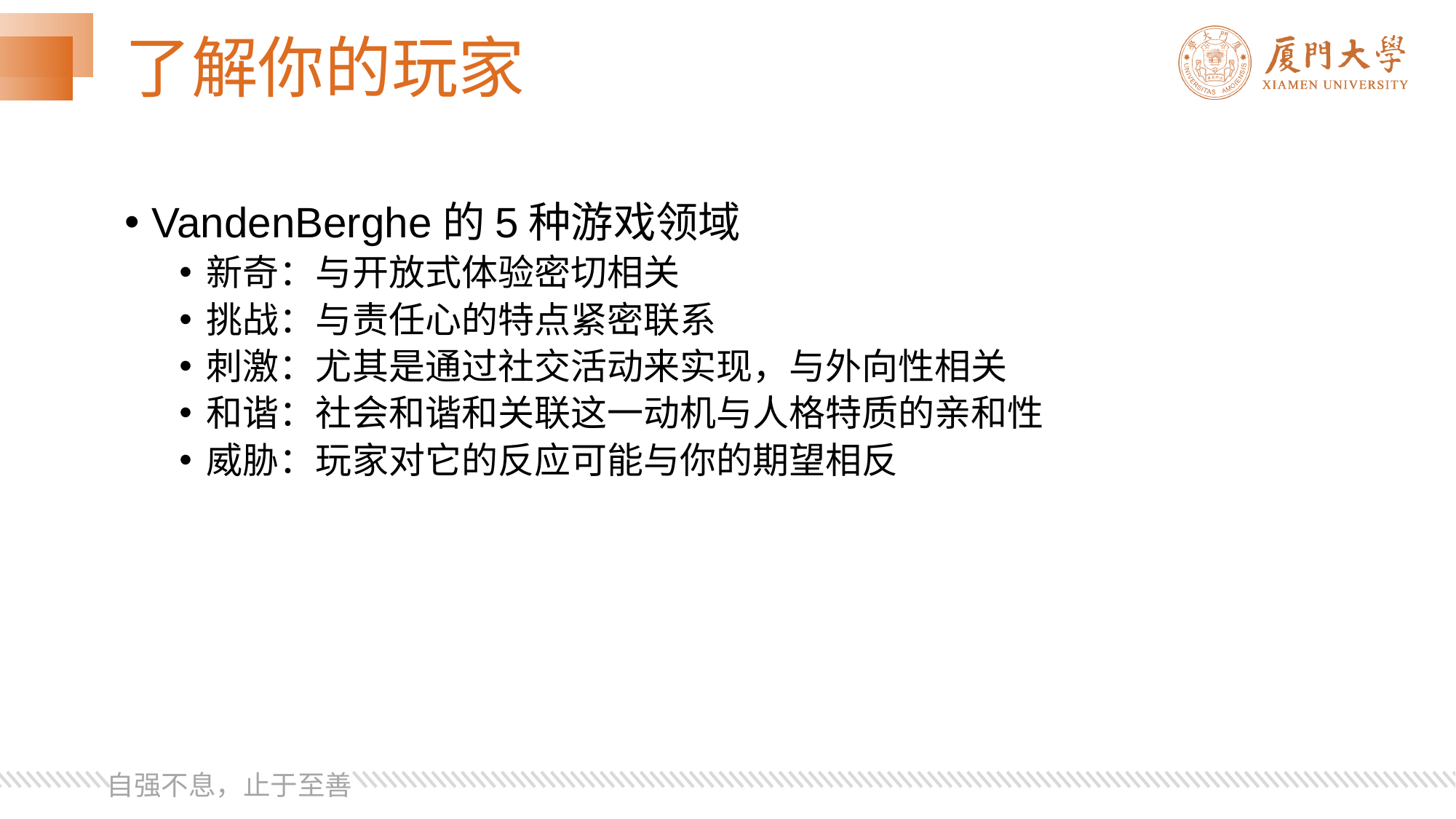

# 了解你的玩家
VandenBerghe的5种游戏领域
新奇：与开放式体验密切相关
挑战：与责任心的特点紧密联系
刺激：尤其是通过社交活动来实现，与外向性相关
和谐：社会和谐和关联这一动机与人格特质的亲和性
威胁：玩家对它的反应可能与你的期望相反